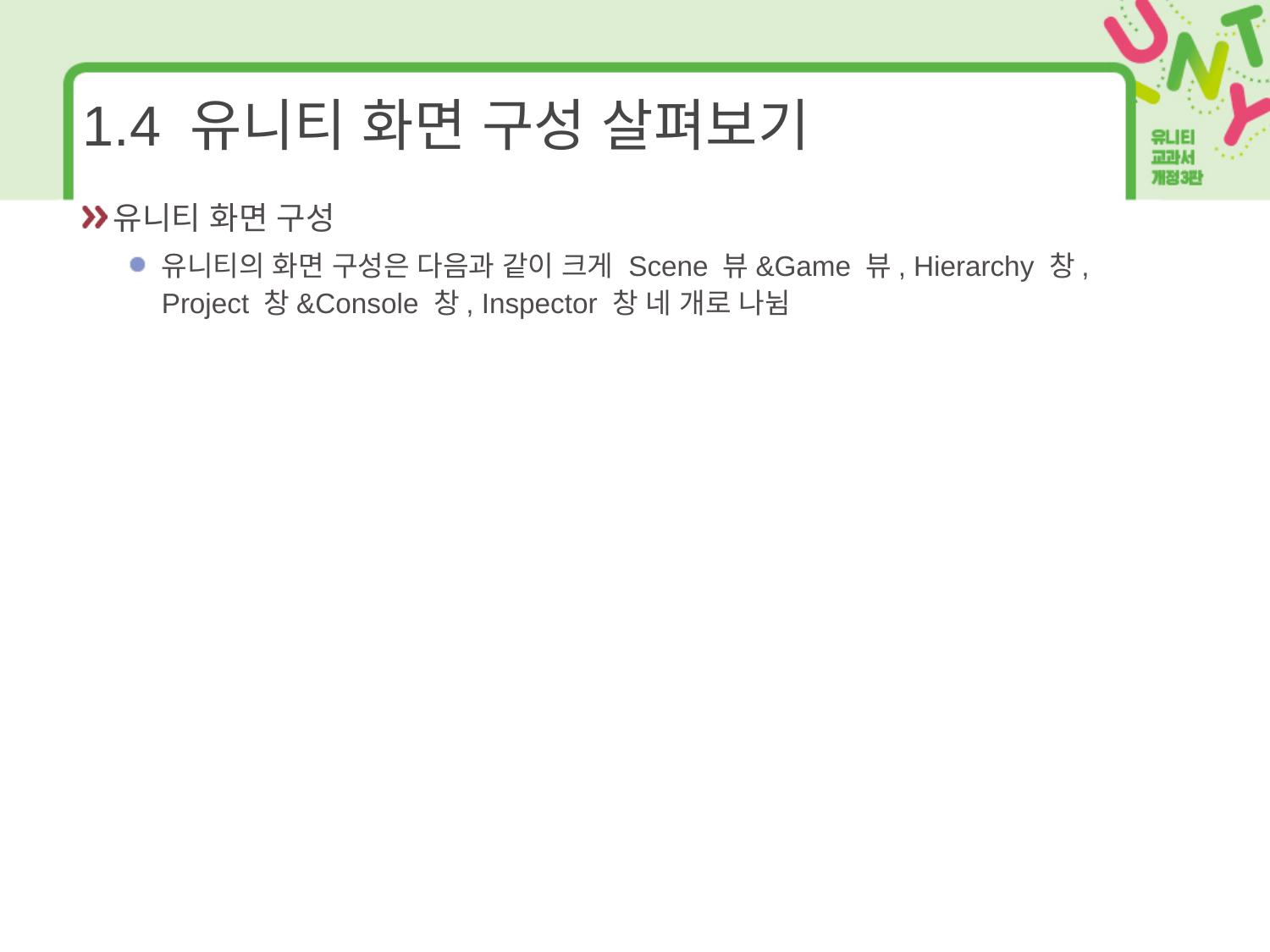

# 1.4 유니티 화면 구성 살펴보기
유니티 화면 구성
유니티의 화면 구성은 다음과 같이 크게 Scene 뷰&Game 뷰, Hierarchy 창, Project 창&Console 창, Inspector 창 네 개로 나뉨